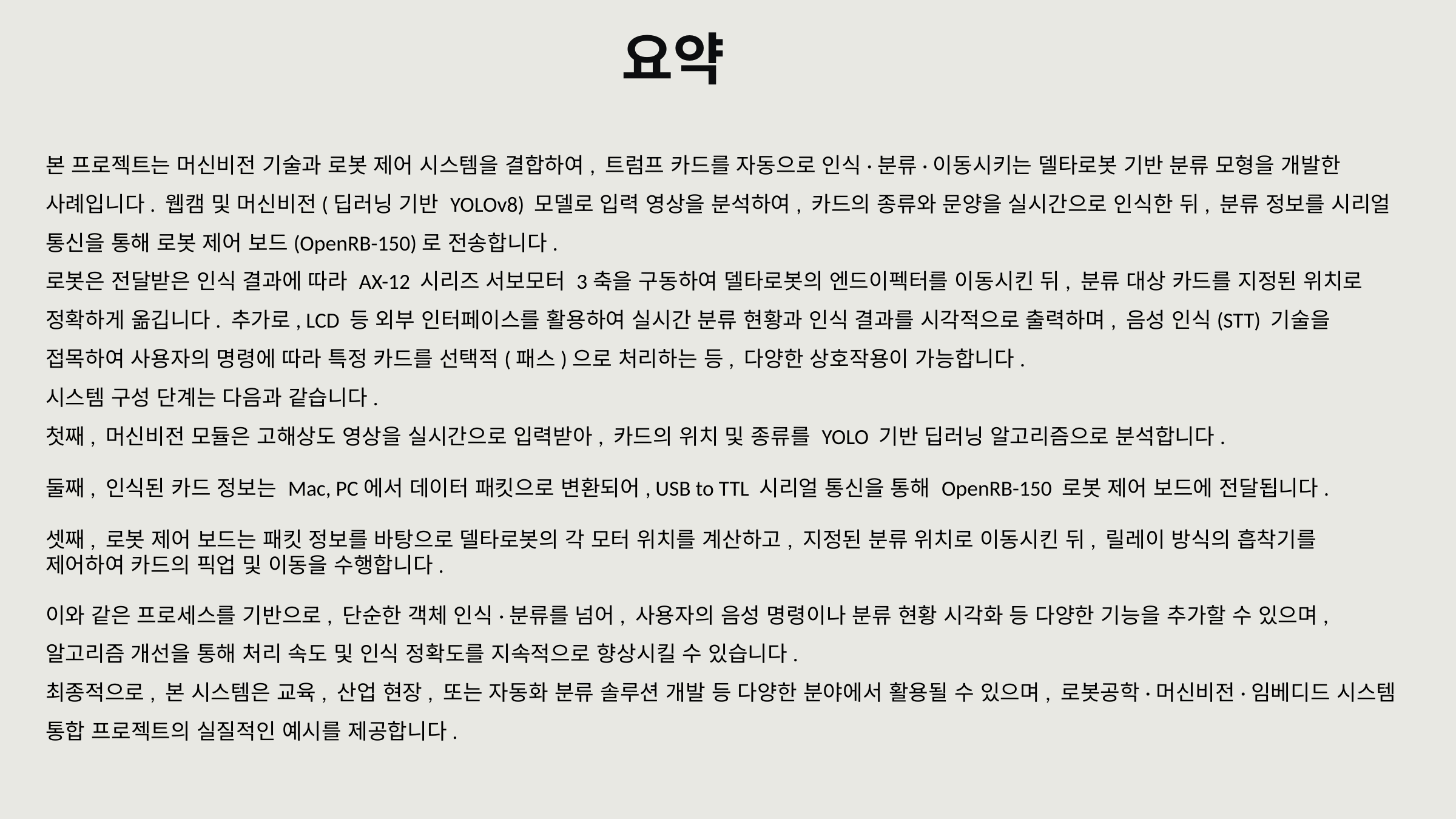

요약
본 프로젝트는 머신비전 기술과 로봇 제어 시스템을 결합하여, 트럼프 카드를 자동으로 인식·분류·이동시키는 델타로봇 기반 분류 모형을 개발한 사례입니다. 웹캠 및 머신비전(딥러닝 기반 YOLOv8) 모델로 입력 영상을 분석하여, 카드의 종류와 문양을 실시간으로 인식한 뒤, 분류 정보를 시리얼 통신을 통해 로봇 제어 보드(OpenRB-150)로 전송합니다.
로봇은 전달받은 인식 결과에 따라 AX-12 시리즈 서보모터 3축을 구동하여 델타로봇의 엔드이펙터를 이동시킨 뒤, 분류 대상 카드를 지정된 위치로 정확하게 옮깁니다. 추가로, LCD 등 외부 인터페이스를 활용하여 실시간 분류 현황과 인식 결과를 시각적으로 출력하며, 음성 인식(STT) 기술을 접목하여 사용자의 명령에 따라 특정 카드를 선택적(패스)으로 처리하는 등, 다양한 상호작용이 가능합니다.
시스템 구성 단계는 다음과 같습니다.
첫째, 머신비전 모듈은 고해상도 영상을 실시간으로 입력받아, 카드의 위치 및 종류를 YOLO 기반 딥러닝 알고리즘으로 분석합니다.
둘째, 인식된 카드 정보는 Mac, PC에서 데이터 패킷으로 변환되어, USB to TTL 시리얼 통신을 통해 OpenRB-150 로봇 제어 보드에 전달됩니다.
셋째, 로봇 제어 보드는 패킷 정보를 바탕으로 델타로봇의 각 모터 위치를 계산하고, 지정된 분류 위치로 이동시킨 뒤, 릴레이 방식의 흡착기를 제어하여 카드의 픽업 및 이동을 수행합니다.

이와 같은 프로세스를 기반으로, 단순한 객체 인식·분류를 넘어, 사용자의 음성 명령이나 분류 현황 시각화 등 다양한 기능을 추가할 수 있으며, 알고리즘 개선을 통해 처리 속도 및 인식 정확도를 지속적으로 향상시킬 수 있습니다.
최종적으로, 본 시스템은 교육, 산업 현장, 또는 자동화 분류 솔루션 개발 등 다양한 분야에서 활용될 수 있으며, 로봇공학·머신비전·임베디드 시스템 통합 프로젝트의 실질적인 예시를 제공합니다.